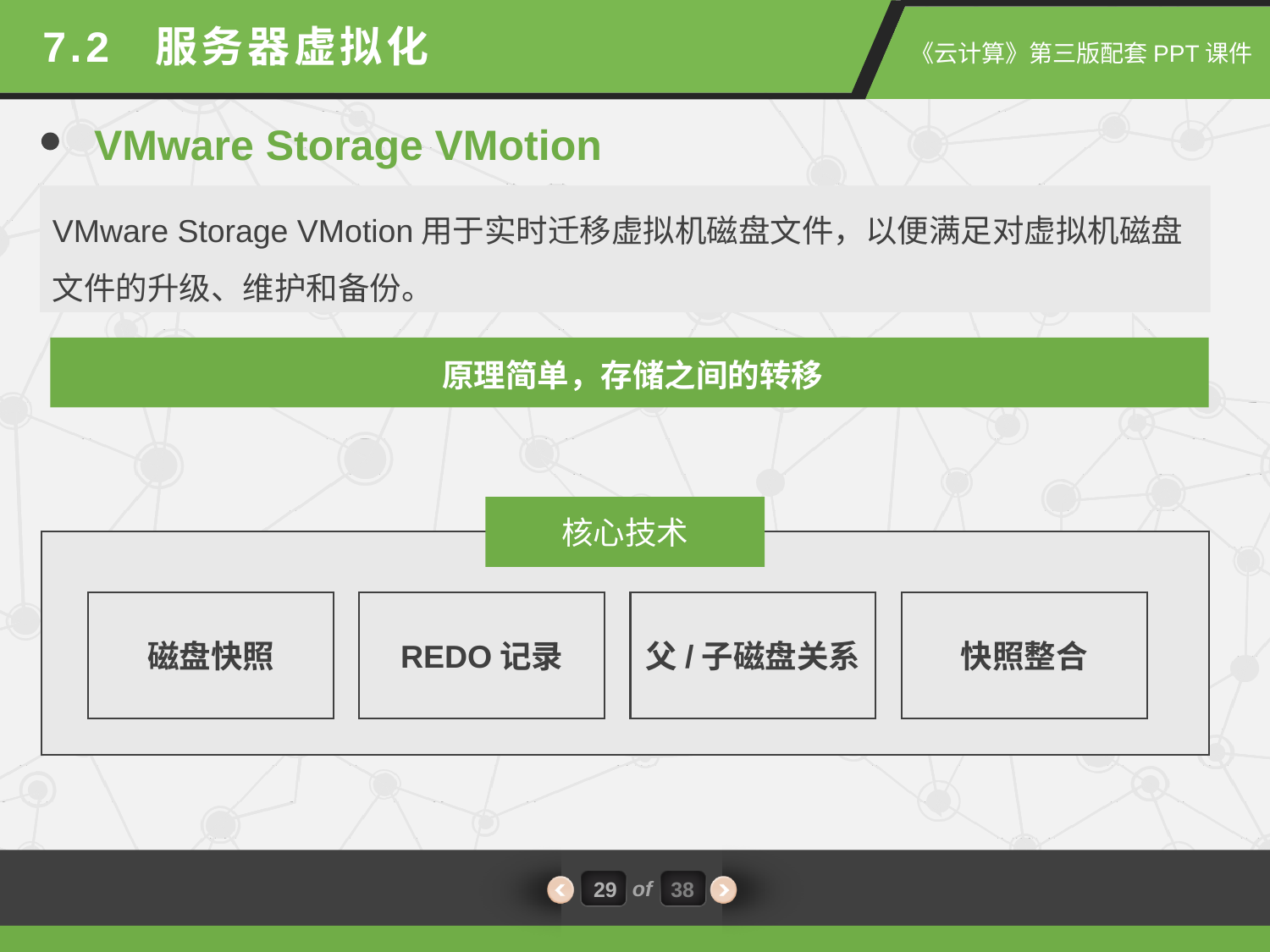

7.2  服务器虚拟化
VMware Storage VMotion

VMware Storage VMotion用于实时迁移虚拟机磁盘文件，以便满足对虚拟机磁盘文件的升级、维护和备份。

原理简单，存储之间的转移

核心技术

磁盘快照
REDO记录
父/子磁盘关系
快照整合
29